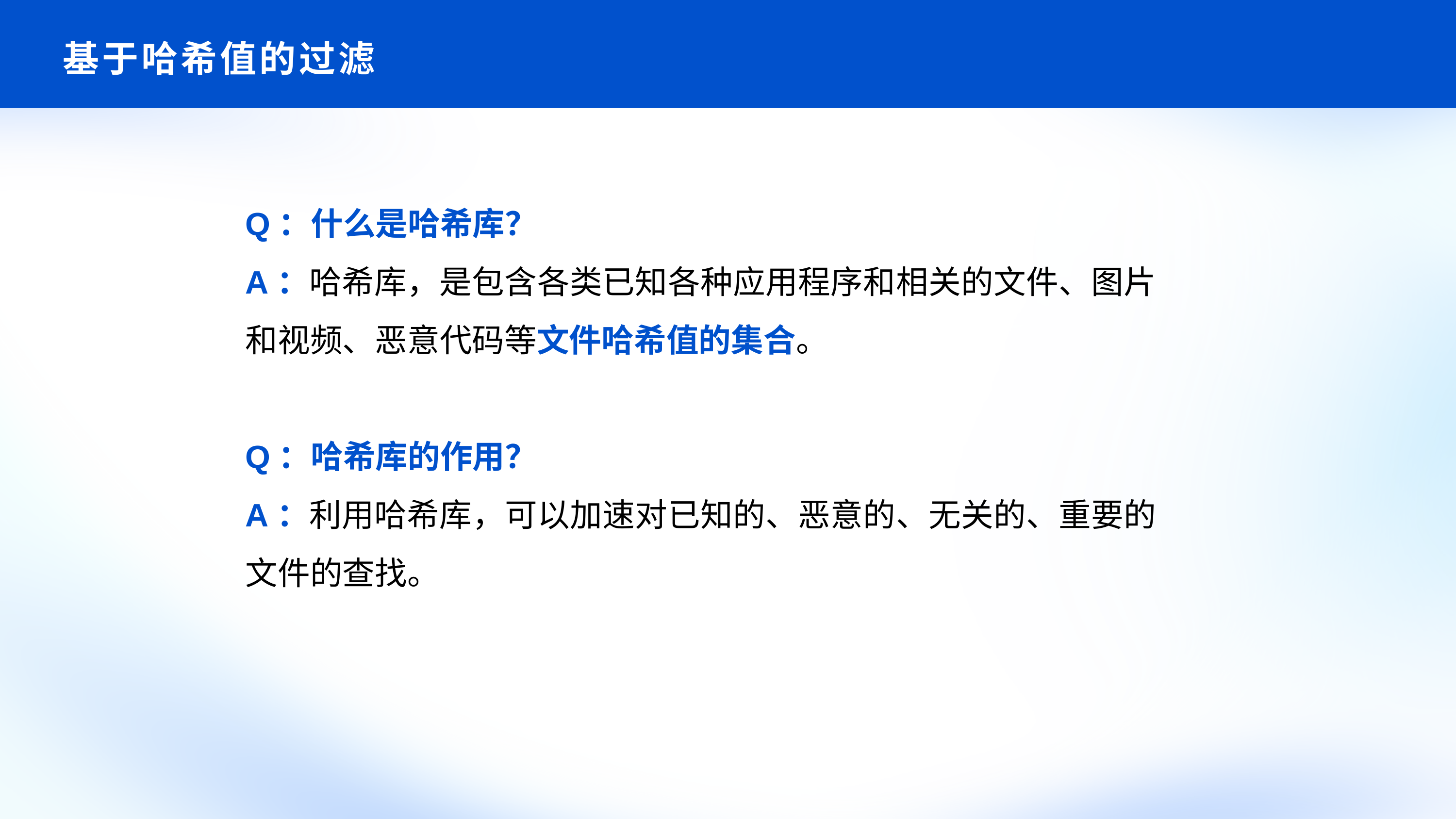

# 基于哈希值的过滤
Q：什么是哈希库？
A：哈希库，是包含各类已知各种应用程序和相关的文件、图片和视频、恶意代码等文件哈希值的集合。

Q：哈希库的作用？
A：利用哈希库，可以加速对已知的、恶意的、无关的、重要的文件的查找。